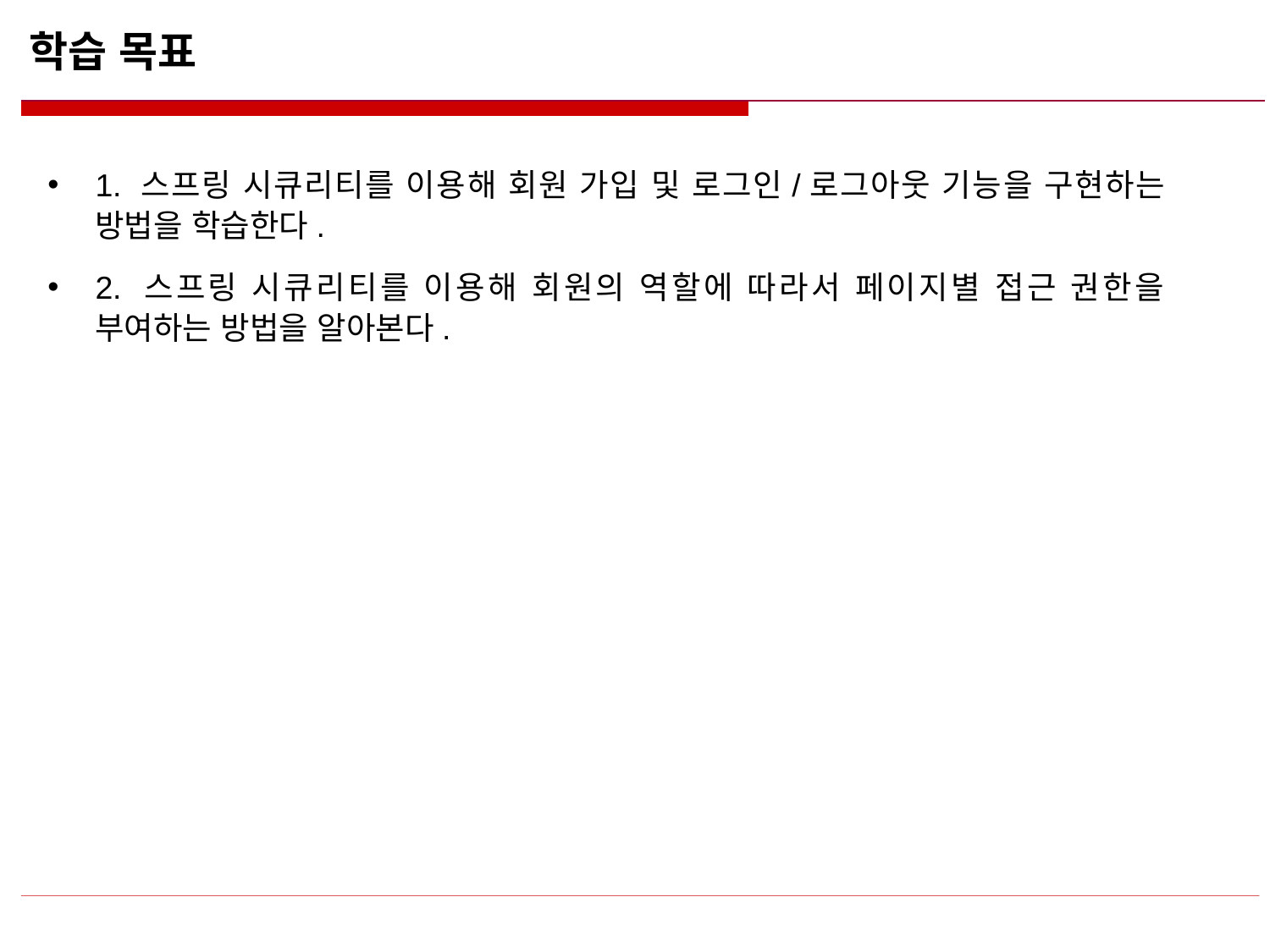

# 학습 목표
1. 스프링 시큐리티를 이용해 회원 가입 및 로그인/로그아웃 기능을 구현하는 방법을 학습한다.
2. 스프링 시큐리티를 이용해 회원의 역할에 따라서 페이지별 접근 권한을 부여하는 방법을 알아본다.